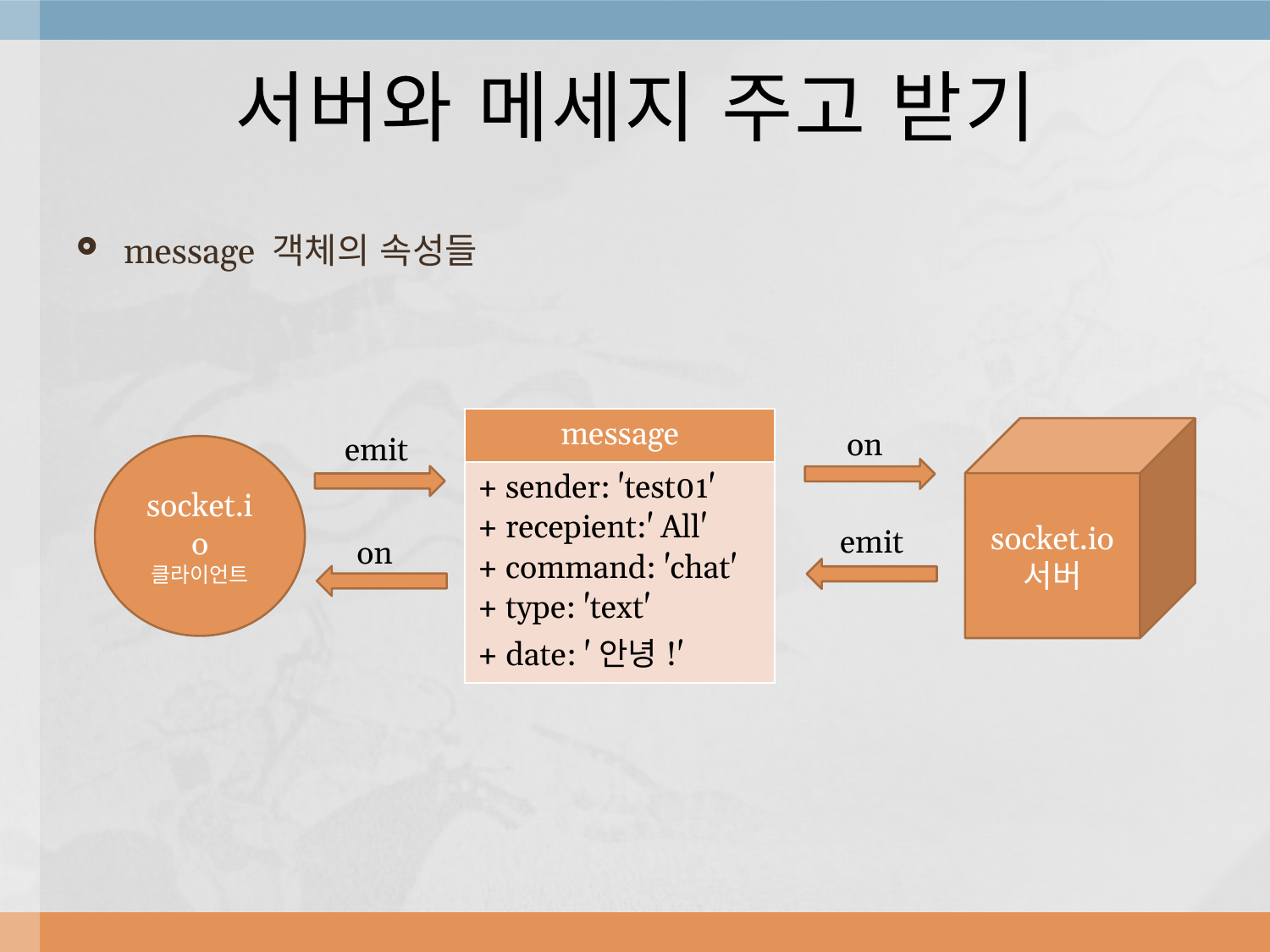

# 서버와 메세지 주고 받기
message 객체의 속성들
| message |
| --- |
| + sender: 'test01' + recepient:' All' + command: 'chat' + type: 'text' + date: '안녕!' |
on
socket.io
서버
emit
socket.io
클라이언트

emit
on